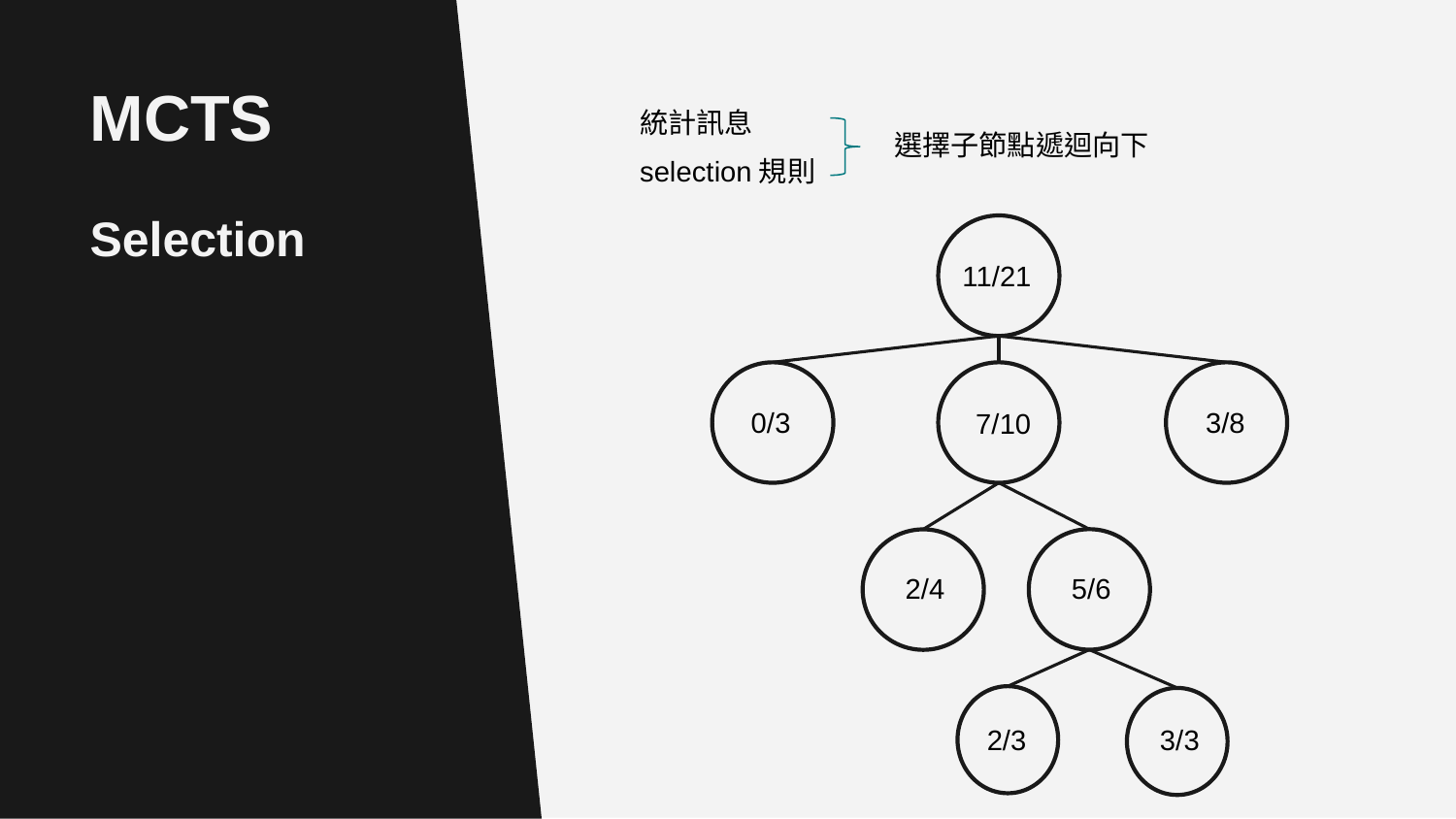

MCTS
統計訊息

選擇子節點遞迴向下
selection規則
Selection

11/21

3/8
0/3
7/10

基礎
加密雜湊函數

5/6
2/4

2/3
3/3